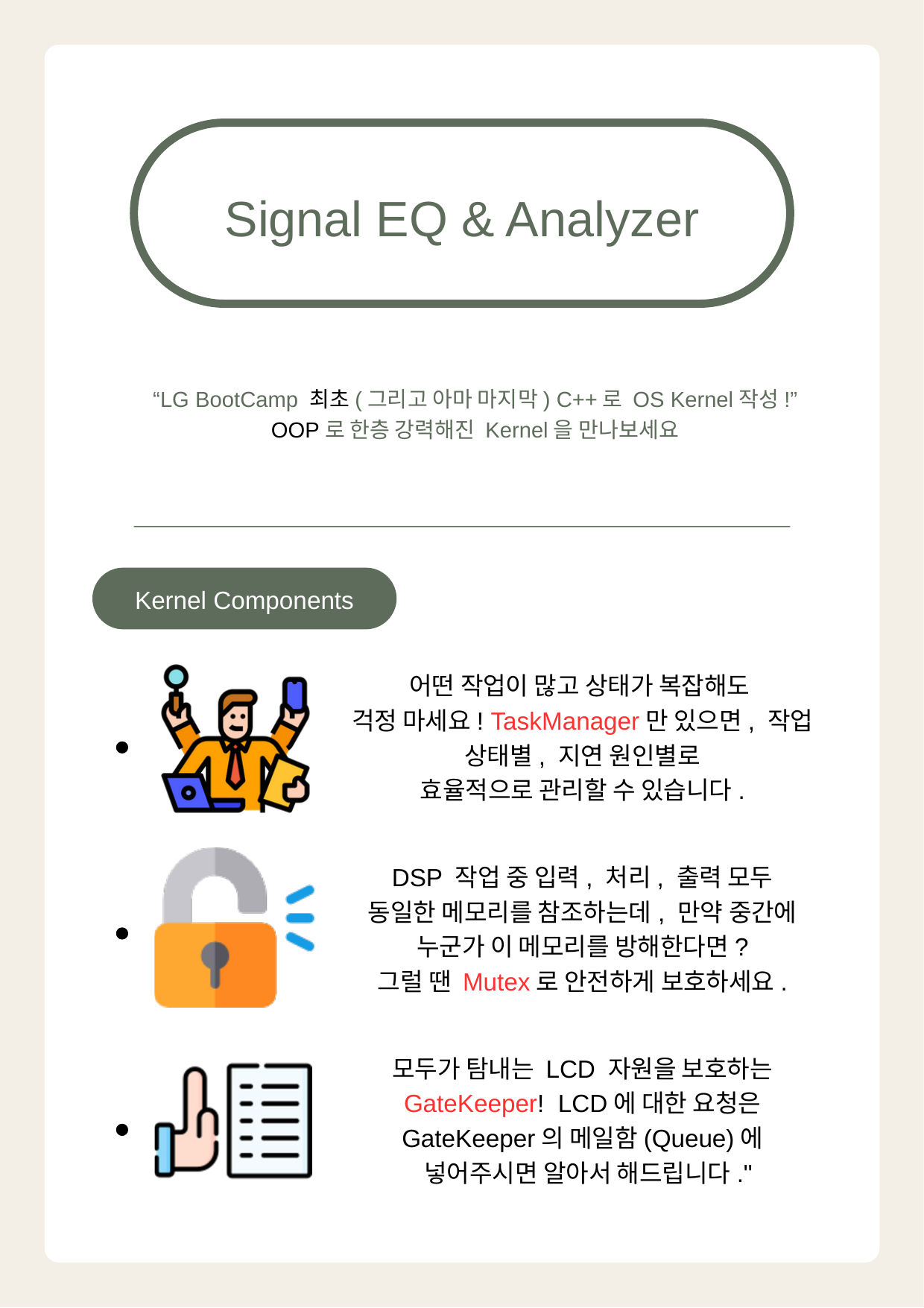

Signal EQ & Analyzer
“LG BootCamp 최초(그리고 아마 마지막) C++로 OS Kernel작성!”
OOP로 한층 강력해진 Kernel을 만나보세요

Kernel Components

어떤 작업이 많고 상태가 복잡해도
걱정 마세요! TaskManager만 있으면, 작업 상태별, 지연 원인별로
효율적으로 관리할 수 있습니다.

DSP 작업 중 입력, 처리, 출력 모두
동일한 메모리를 참조하는데, 만약 중간에 누군가 이 메모리를 방해한다면?
그럴 땐 Mutex로 안전하게 보호하세요.

모두가 탐내는 LCD 자원을 보호하는 GateKeeper!  LCD에 대한 요청은 GateKeeper의 메일함(Queue)에
 넣어주시면 알아서 해드립니다."